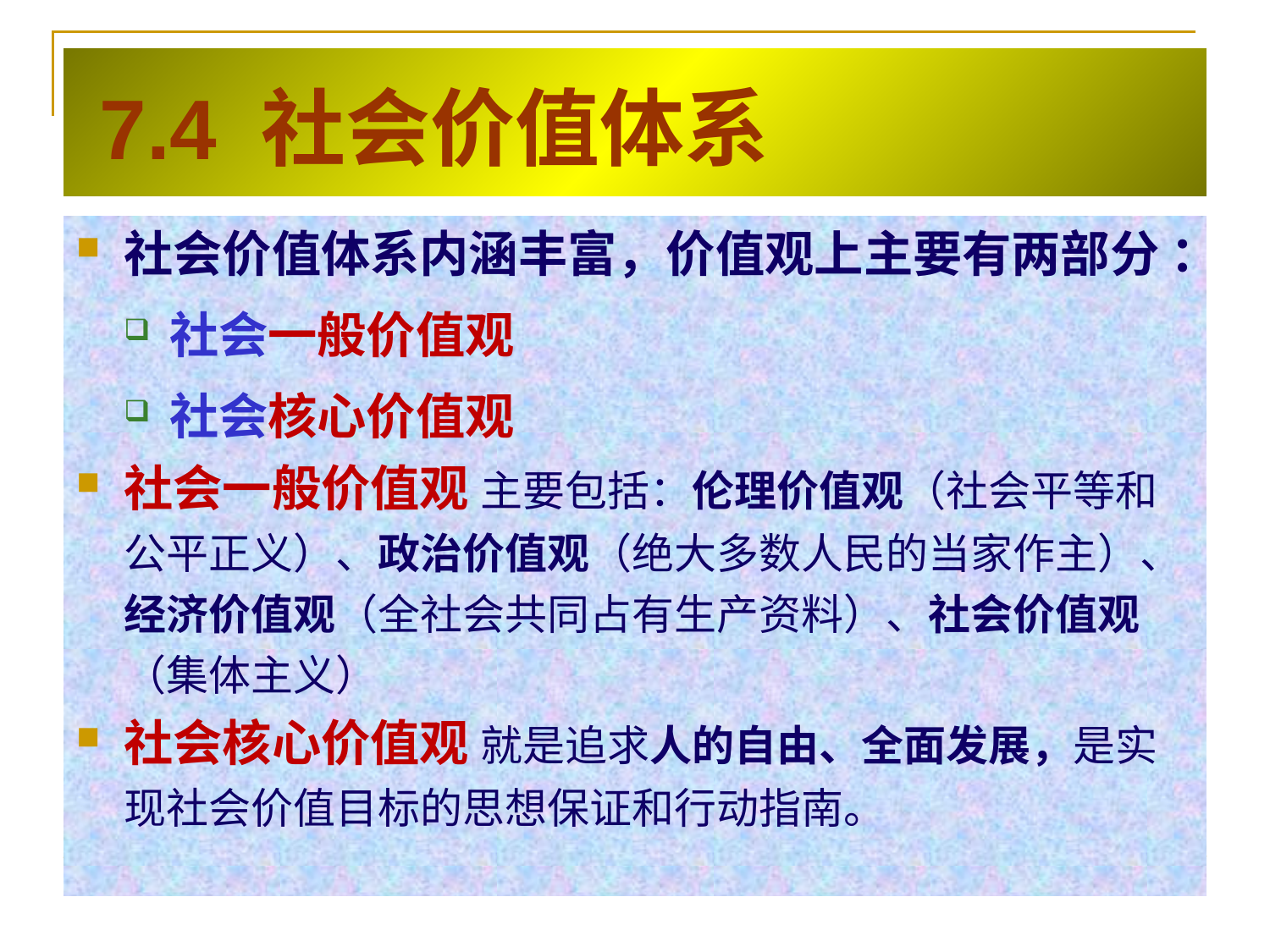

# 7.4 社会价值体系
社会价值体系内涵丰富，价值观上主要有两部分 ：
社会一般价值观
社会核心价值观
社会一般价值观 主要包括：伦理价值观（社会平等和公平正义）、政治价值观（绝大多数人民的当家作主）、经济价值观（全社会共同占有生产资料）、社会价值观（集体主义）
社会核心价值观 就是追求人的自由、全面发展，是实现社会价值目标的思想保证和行动指南。
27